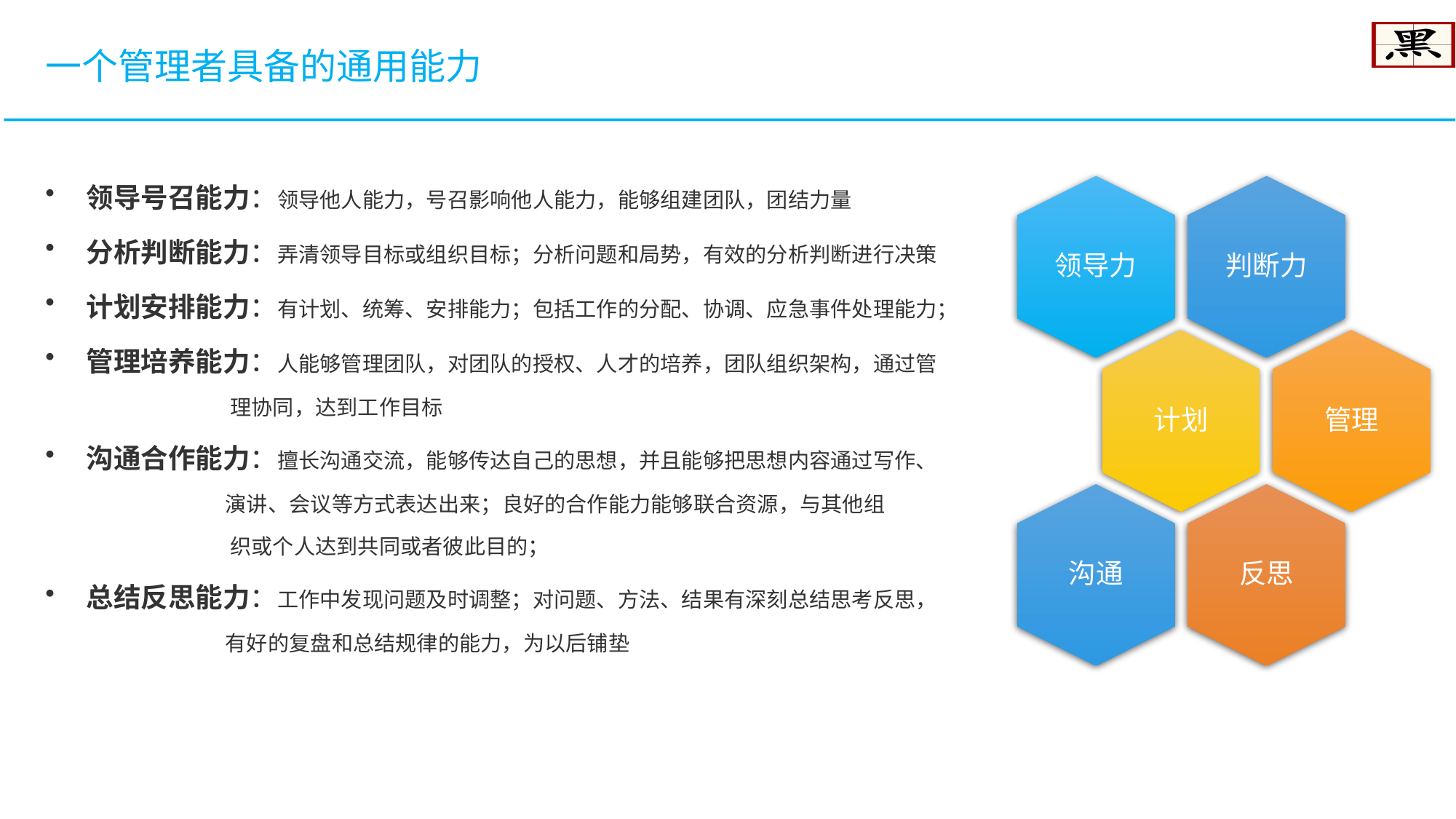

一个管理者具备的通用能力
判断力
领导力
计划

管理
反思
沟通
领导号召能力：领导他人能力，号召影响他人能力，能够组建团队，团结力量
分析判断能力：弄清领导目标或组织目标；分析问题和局势，有效的分析判断进行决策
计划安排能力：有计划、统筹、安排能力；包括工作的分配、协调、应急事件处理能力；
管理培养能力：人能够管理团队，对团队的授权、人才的培养，团队组织架构，通过管
                                      理协同，达到工作目标
沟通合作能力：擅长沟通交流，能够传达自己的思想，并且能够把思想内容通过写作、
                                     演讲、会议等方式表达出来；良好的合作能力能够联合资源，与其他组
                                      织或个人达到共同或者彼此目的；
总结反思能力：工作中发现问题及时调整；对问题、方法、结果有深刻总结思考反思，
                                     有好的复盘和总结规律的能力，为以后铺垫